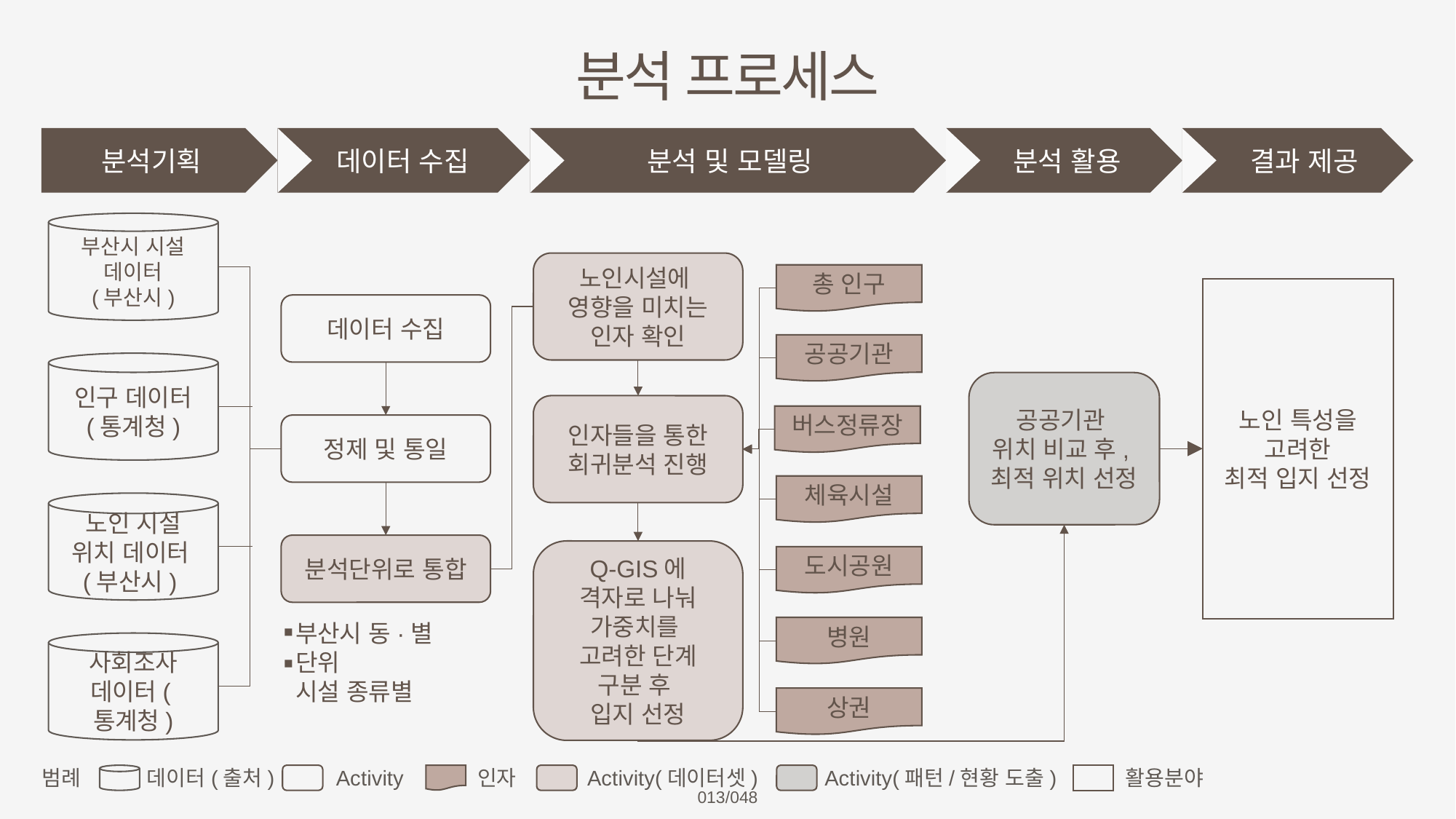

분석 프로세스
분석기획
 데이터 수집
분석 및 모델링
  분석 활용
   결과 제공

부산시 시설
데이터
(부산시)
노인시설에
영향을 미치는
인자 확인
총 인구
노인 특성을
고려한
최적 입지 선정
데이터 수집
공공기관
인구 데이터
(통계청)
공공기관
위치 비교 후,
최적 위치 선정
인자들을 통한
회귀분석 진행
버스정류장
정제 및 통일
체육시설
노인 시설
위치 데이터(부산시)
분석단위로 통합
Q-GIS에
격자로 나눠
가중치를
고려한 단계
구분 후
입지 선정
도시공원
부산시 동·별 단위
시설 종류별

병원
사회조사
데이터(통계청)
상권
범례
데이터(출처)
Activity
인자
Activity(데이터셋)
Activity(패턴/현황 도출)
활용분야

013/048